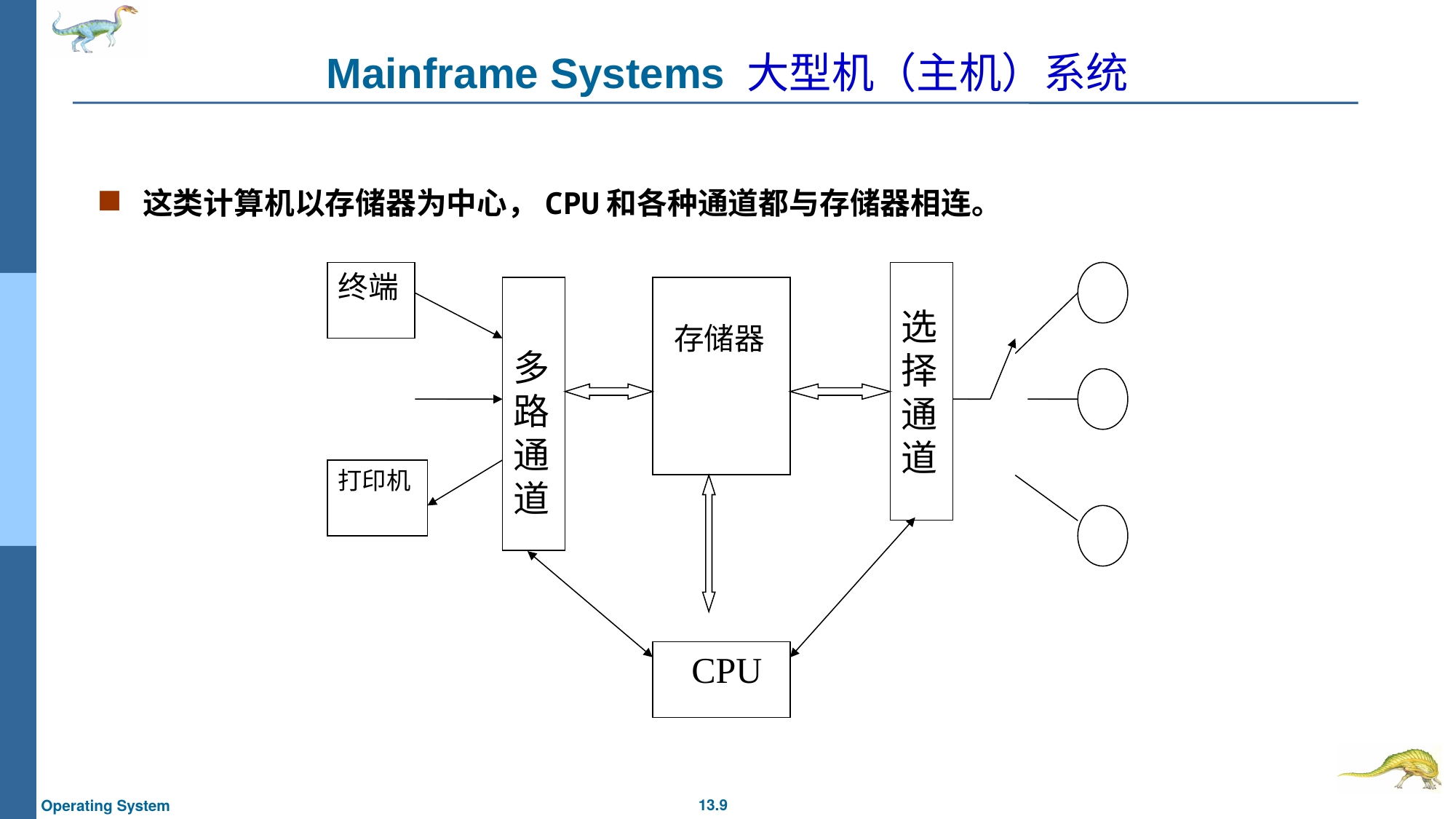

# Mainframe Systems 大型机（主机）系统

这类计算机以存储器为中心，CPU和各种通道都与存储器相连。

终端

选择通道

多
路
通道

  存储器

打印机

      CPU